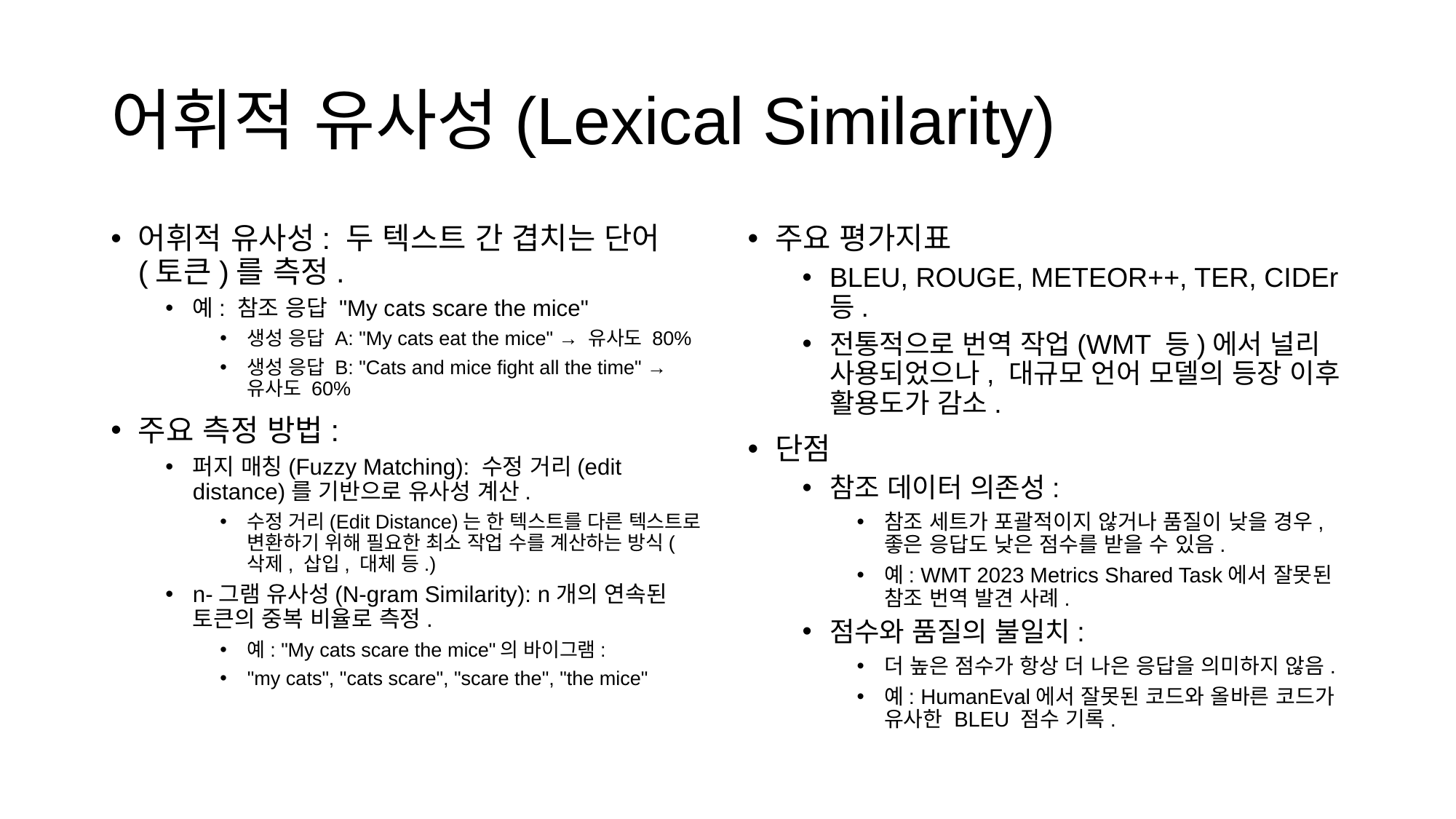

# 어휘적 유사성(Lexical Similarity)
어휘적 유사성: 두 텍스트 간 겹치는 단어(토큰)를 측정.
예: 참조 응답 "My cats scare the mice"
생성 응답 A: "My cats eat the mice" → 유사도 80%
생성 응답 B: "Cats and mice fight all the time" → 유사도 60%
주요 측정 방법:
퍼지 매칭(Fuzzy Matching): 수정 거리(edit distance)를 기반으로 유사성 계산.
수정 거리(Edit Distance)는 한 텍스트를 다른 텍스트로 변환하기 위해 필요한 최소 작업 수를 계산하는 방식(삭제, 삽입, 대체 등.)
n-그램 유사성(N-gram Similarity): n개의 연속된 토큰의 중복 비율로 측정.
예: "My cats scare the mice"의 바이그램:
"my cats", "cats scare", "scare the", "the mice"
주요 평가지표
BLEU, ROUGE, METEOR++, TER, CIDEr 등.
전통적으로 번역 작업(WMT 등)에서 널리 사용되었으나, 대규모 언어 모델의 등장 이후 활용도가 감소.
단점
참조 데이터 의존성:
참조 세트가 포괄적이지 않거나 품질이 낮을 경우, 좋은 응답도 낮은 점수를 받을 수 있음.
예: WMT 2023 Metrics Shared Task에서 잘못된 참조 번역 발견 사례.
점수와 품질의 불일치:
더 높은 점수가 항상 더 나은 응답을 의미하지 않음.
예: HumanEval에서 잘못된 코드와 올바른 코드가 유사한 BLEU 점수 기록.